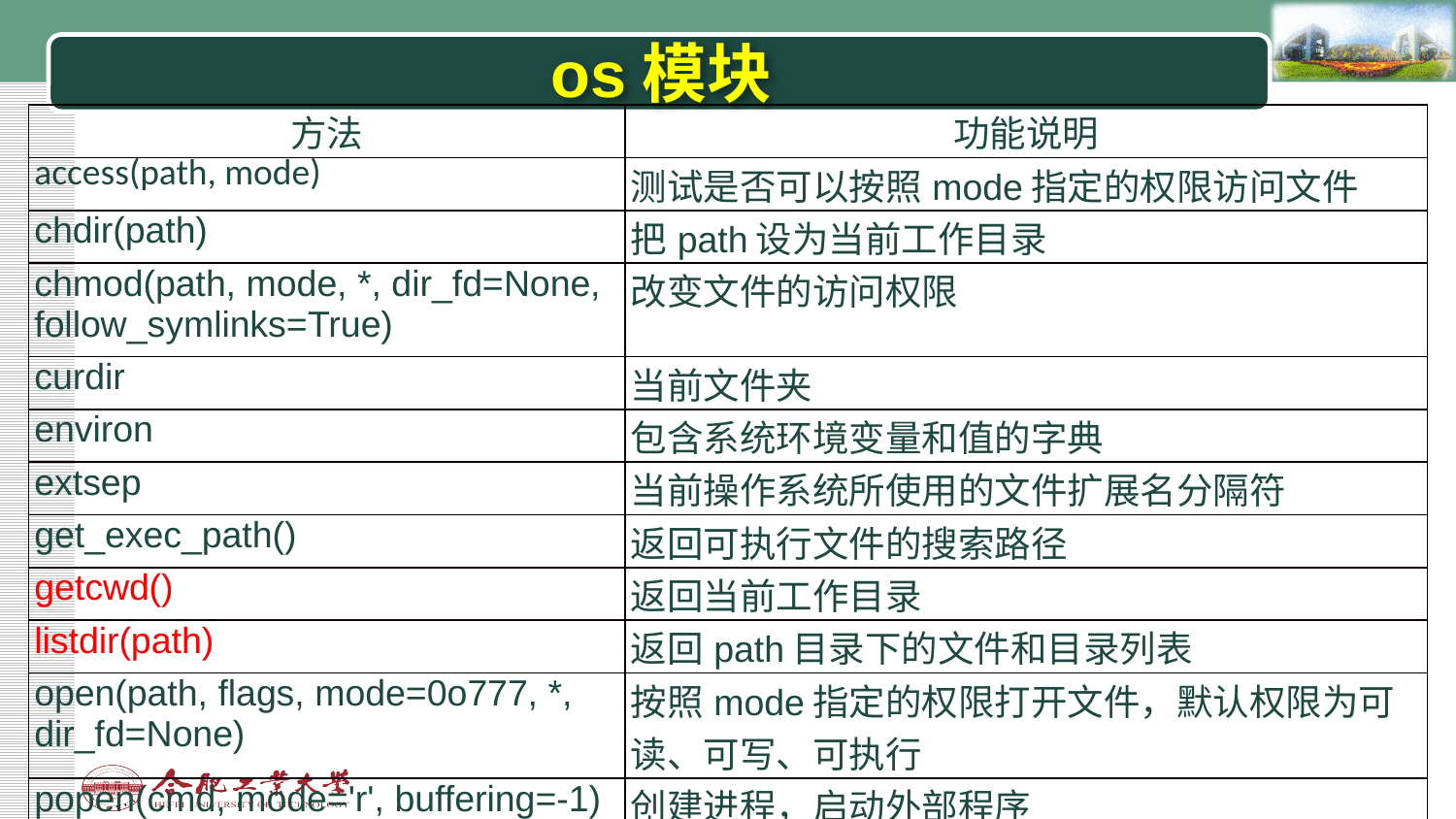

# os模块
| 方法 | 功能说明 |
| --- | --- |
| access(path, mode) | 测试是否可以按照mode指定的权限访问文件 |
| chdir(path) | 把path设为当前工作目录 |
| chmod(path, mode, \*, dir\_fd=None, follow\_symlinks=True) | 改变文件的访问权限 |
| curdir | 当前文件夹 |
| environ | 包含系统环境变量和值的字典 |
| extsep | 当前操作系统所使用的文件扩展名分隔符 |
| get\_exec\_path() | 返回可执行文件的搜索路径 |
| getcwd() | 返回当前工作目录 |
| listdir(path) | 返回path目录下的文件和目录列表 |
| open(path, flags, mode=0o777, \*, dir\_fd=None) | 按照mode指定的权限打开文件，默认权限为可读、可写、可执行 |
| popen(cmd, mode='r', buffering=-1) | 创建进程，启动外部程序 |